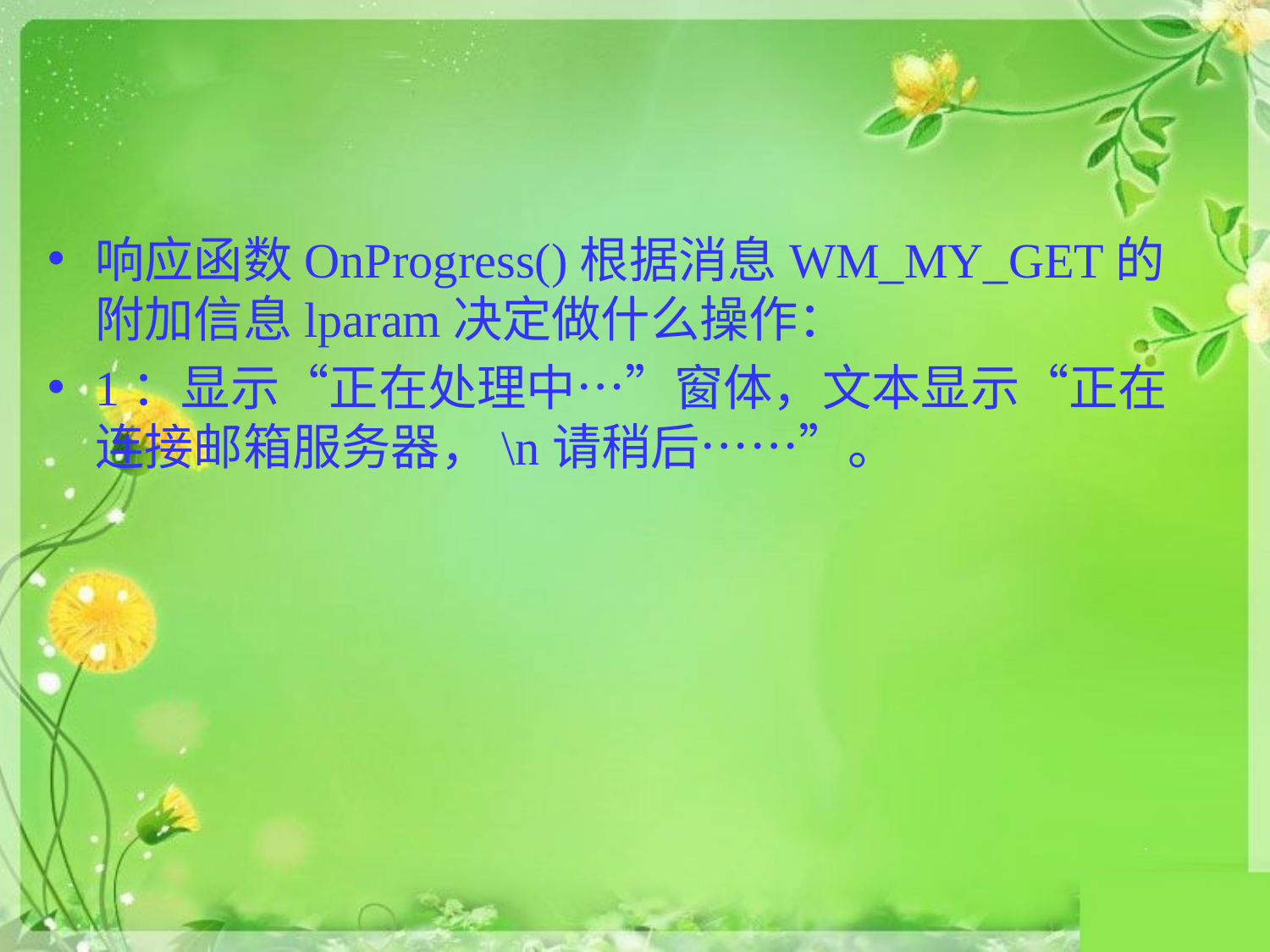

#
响应函数OnProgress()根据消息WM_MY_GET的附加信息lparam决定做什么操作：
1：显示“正在处理中…”窗体，文本显示“正在连接邮箱服务器，\n请稍后……”。